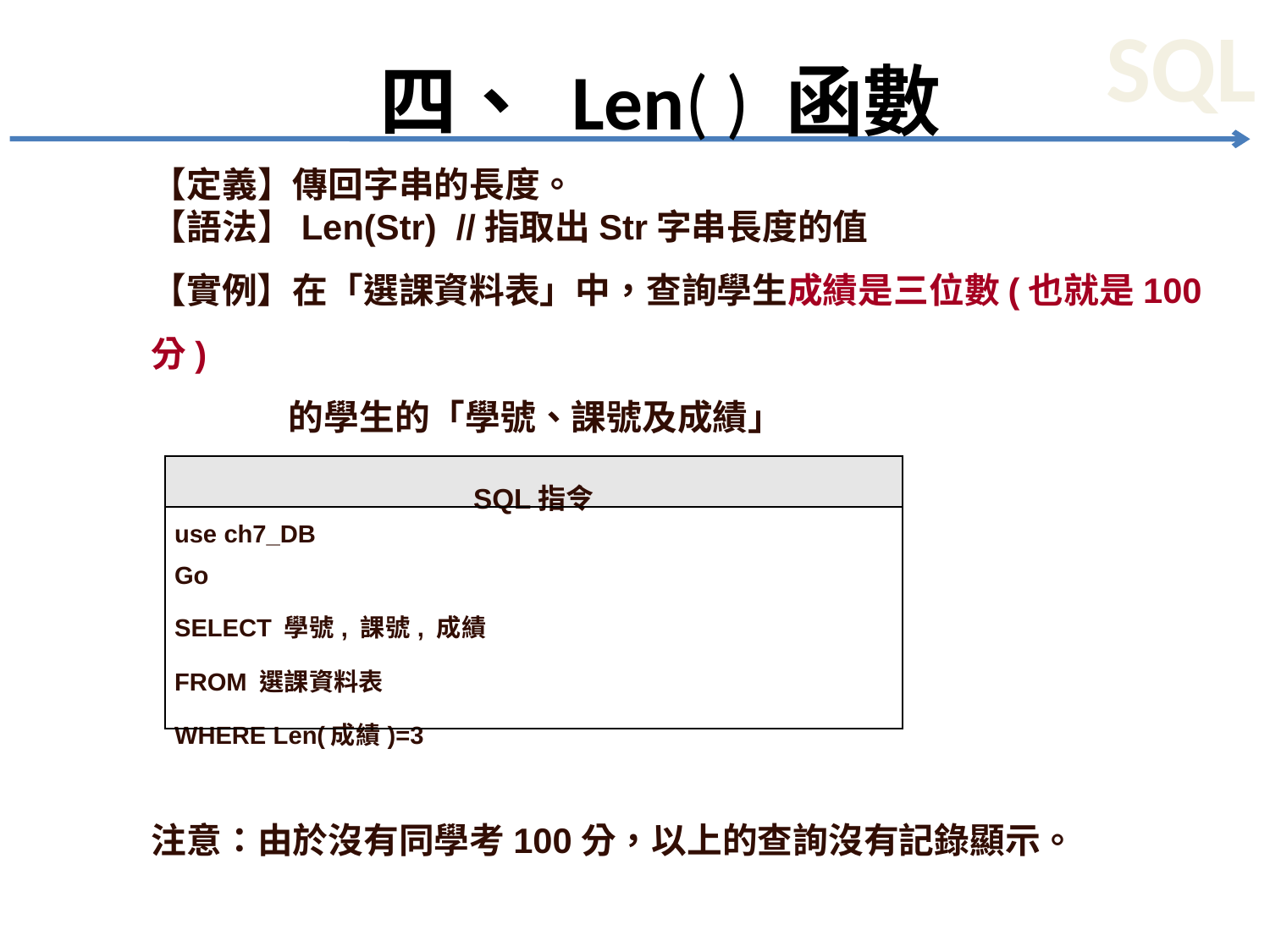

# 四、 Len( ) 函數
【定義】傳回字串的長度。
【語法】Len(Str)  //指取出Str字串長度的值
【實例】在「選課資料表」中，查詢學生成績是三位數(也就是100分)
                的學生的「學號、課號及成績」
【解答】

注意：由於沒有同學考100分，以上的查詢沒有記錄顯示。
| SQL指令 |
| --- |
| use ch7\_DB Go SELECT 學號, 課號, 成績 FROM 選課資料表 WHERE Len(成績)=3 |